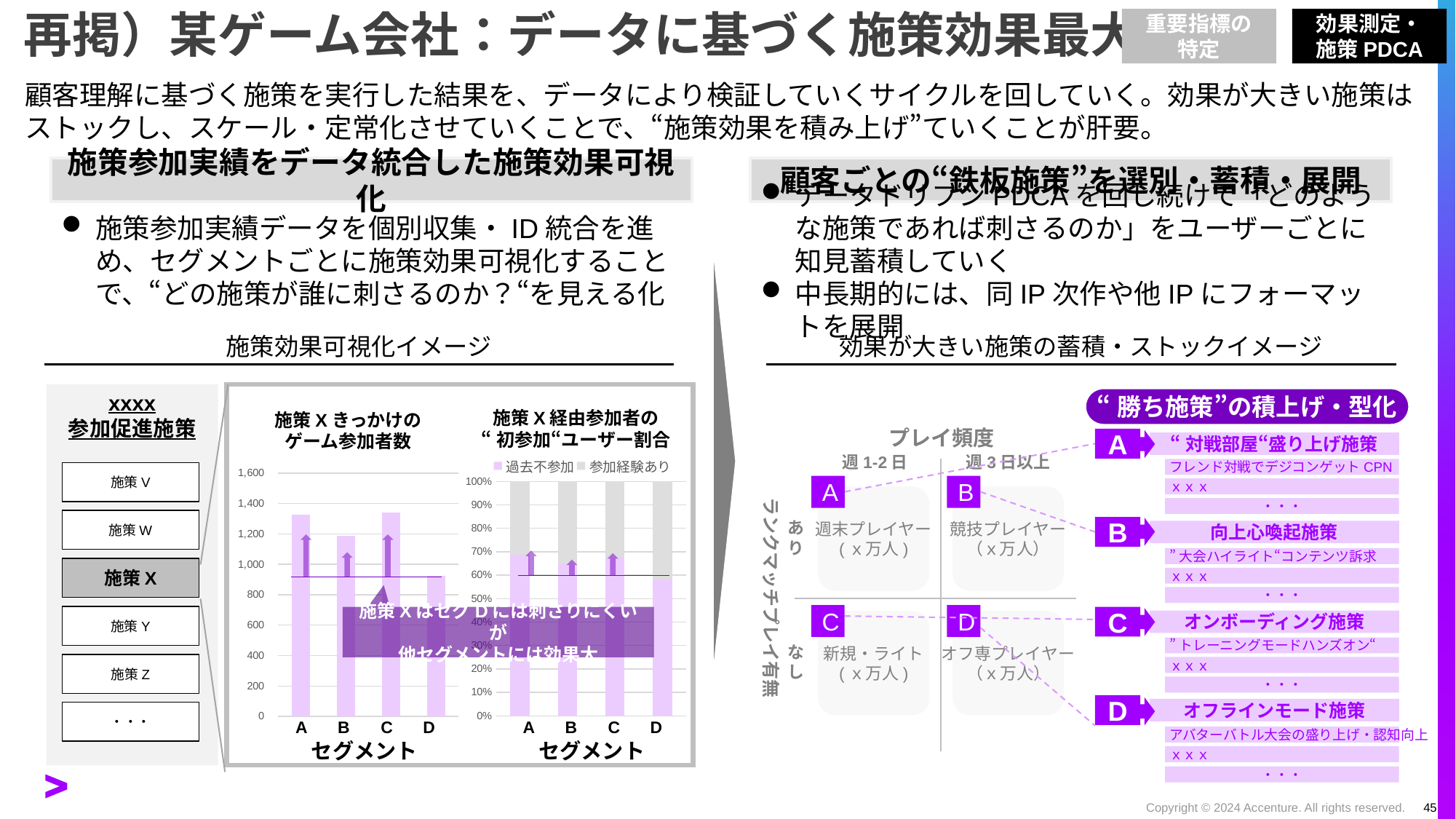

重要指標の
特定
効果測定・
施策PDCA
# 再掲）某ゲーム会社：データに基づく施策効果最大化
顧客理解に基づく施策を実行した結果を、データにより検証していくサイクルを回していく。効果が大きい施策はストックし、スケール・定常化させていくことで、“施策効果を積み上げ”ていくことが肝要。
施策参加実績をデータ統合した施策効果可視化
顧客ごとの“鉄板施策”を選別・蓄積・展開
施策参加実績データを個別収集・ID統合を進め、セグメントごとに施策効果可視化することで、“どの施策が誰に刺さるのか？“を見える化
データドリブンPDCAを回し続けて「どのような施策であれば刺さるのか」をユーザーごとに知見蓄積していく
中長期的には、同IP次作や他IPにフォーマットを展開
施策効果可視化イメージ
効果が大きい施策の蓄積・ストックイメージ
xxxx
参加促進施策

“勝ち施策”の積上げ・型化
施策X経由参加者の
“初参加“ユーザー割合
施策Xきっかけの
ゲーム参加者数

プレイ頻度
A

“対戦部屋“盛り上げ施策

### Chart

| Category | 過去不参加 | 参加経験あり |
|---|---|---|
| 損失
回避① | 0.6885369532428356 | 0.31146304675716435 |
| 損失
回避② | 0.6492851135407905 | 0.35071488645920945 |
| 楽しみ方
提案 | 0.6796116504854369 | 0.32038834951456313 |
| 従来案 | 0.5822510822510822 | 0.41774891774891776 |
週1-2日
週3日以上

フレンド対戦でデジコンゲットCPN

### Chart

| Category | ⑤ひなこれ利用者数 |
|---|---|
| 損失
回避① | 1326.0 |
| 損失
回避② | 1189.0 |
| 楽しみ方
提案 | 1339.0 |
| 従来案 | 924.0 |
施策V
施策W
施策X
施策Y
施策Z
・・・
あり
A
B
C
D
ランクマッチプレイ有無
ｘｘｘ
週末プレイヤー
(ｘ万人)
競技プレイヤー
（ｘ万人）
・・・
B

向上心喚起施策

”大会ハイライト“コンテンツ訴求

ｘｘｘ

施策XはセグDには刺さりにくいが
他セグメントには効果大
・・・
なし
C

オンボーディング施策
新規・ライト
(ｘ万人)
オフ専プレイヤー
（ｘ万人）
”トレーニングモードハンズオン“
ｘｘｘ
・・・
D

オフラインモード施策
A
B
C
D
セグメント
A
B
C
D
セグメント
アバターバトル大会の盛り上げ・認知向上
ｘｘｘ
・・・